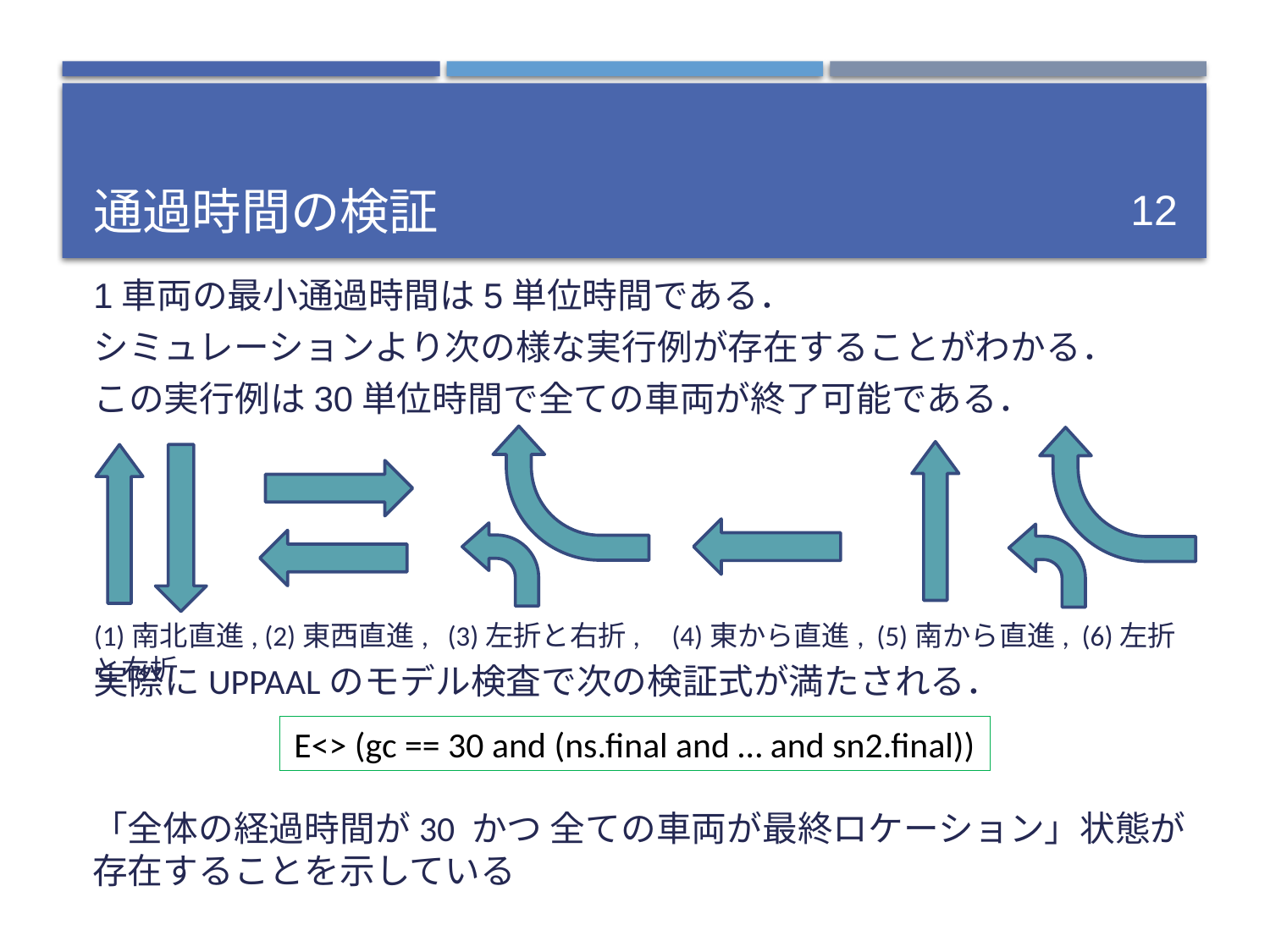

# 通過時間の検証
12
1車両の最小通過時間は5単位時間である．
シミュレーションより次の様な実行例が存在することがわかる．
この実行例は30単位時間で全ての車両が終了可能である．

(1)南北直進, (2)東西直進,   (3)左折と右折,     (4)東から直進,  (5)南から直進,  (6)左折と右折
実際にUPPAALのモデル検査で次の検証式が満たされる．
E<> (gc == 30 and (ns.final and … and sn2.final))
「全体の経過時間が30 かつ 全ての車両が最終ロケーション」状態が存在することを示している